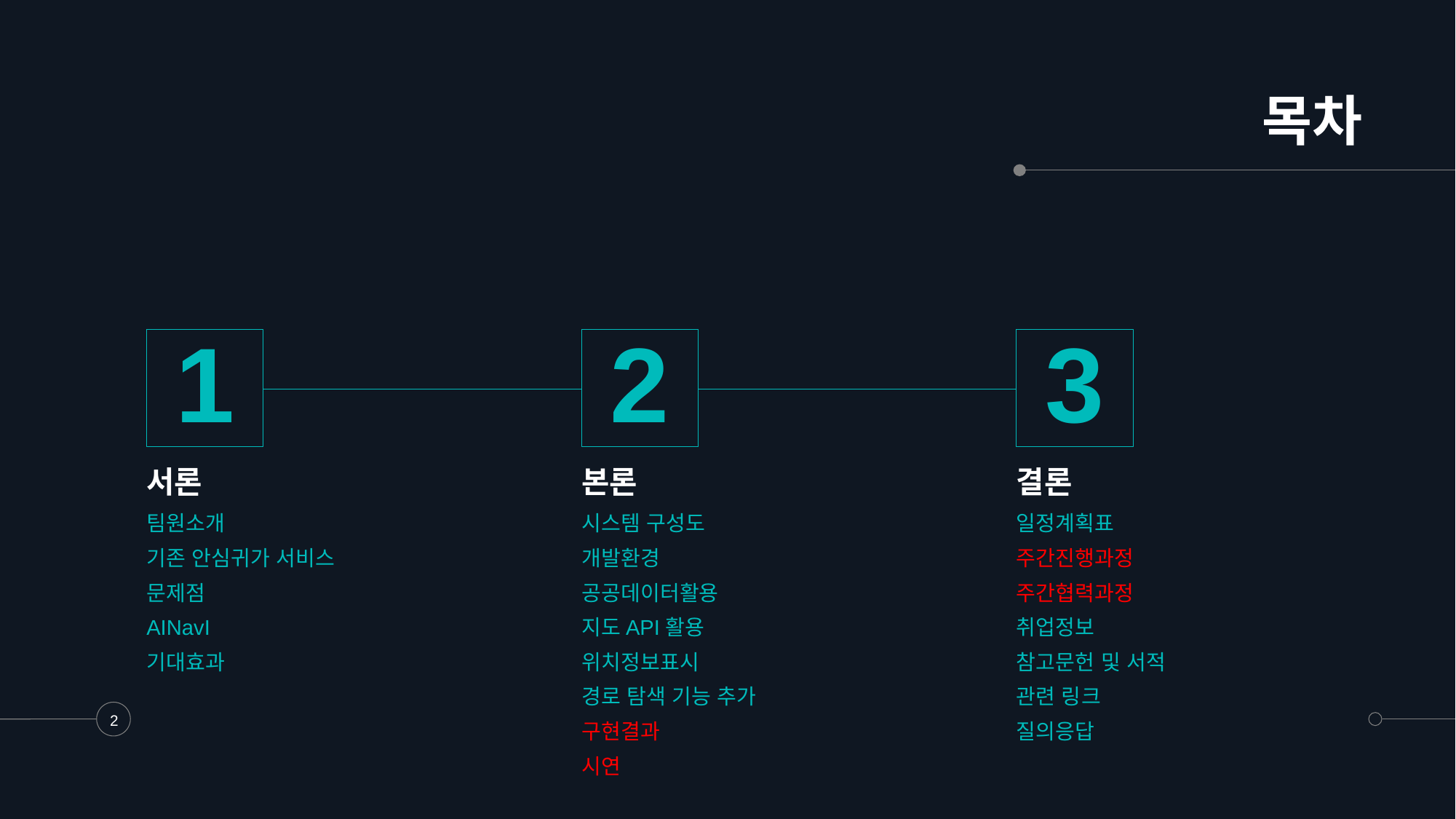

# 목차
1
2
3
서론
본론
결론
팀원소개
기존 안심귀가 서비스
문제점
AINavI
기대효과

시스템 구성도
개발환경
공공데이터활용
지도API활용
위치정보표시
경로 탐색 기능 추가
구현결과
시연

일정계획표
주간진행과정
주간협력과정
취업정보
참고문헌 및 서적
관련 링크
질의응답
2